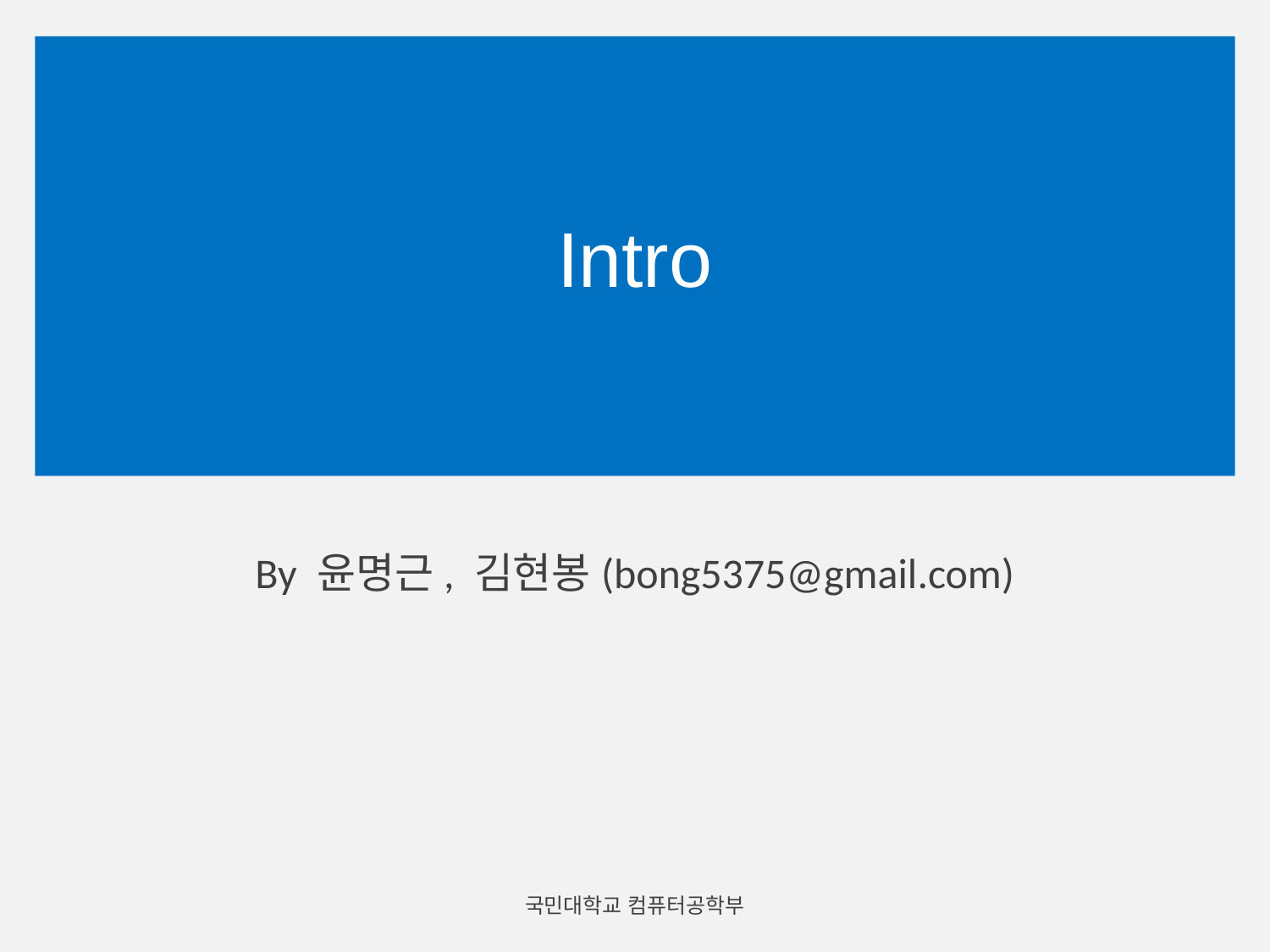

# Intro
By 윤명근, 김현봉(bong5375@gmail.com)
국민대학교 컴퓨터공학부